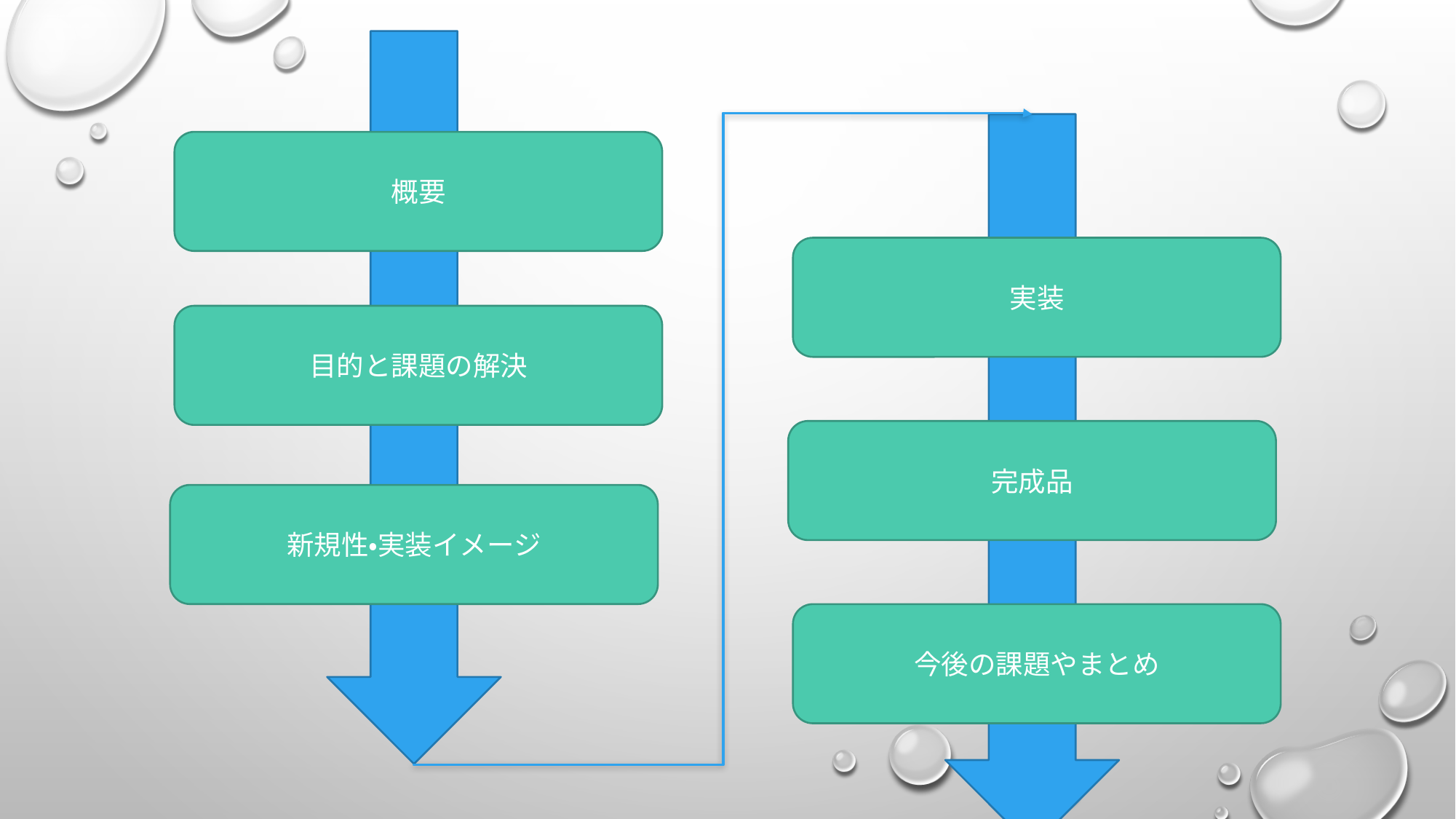

概要
実装
目的と課題の解決
完成品
新規性・実装イメージ
今後の課題やまとめ